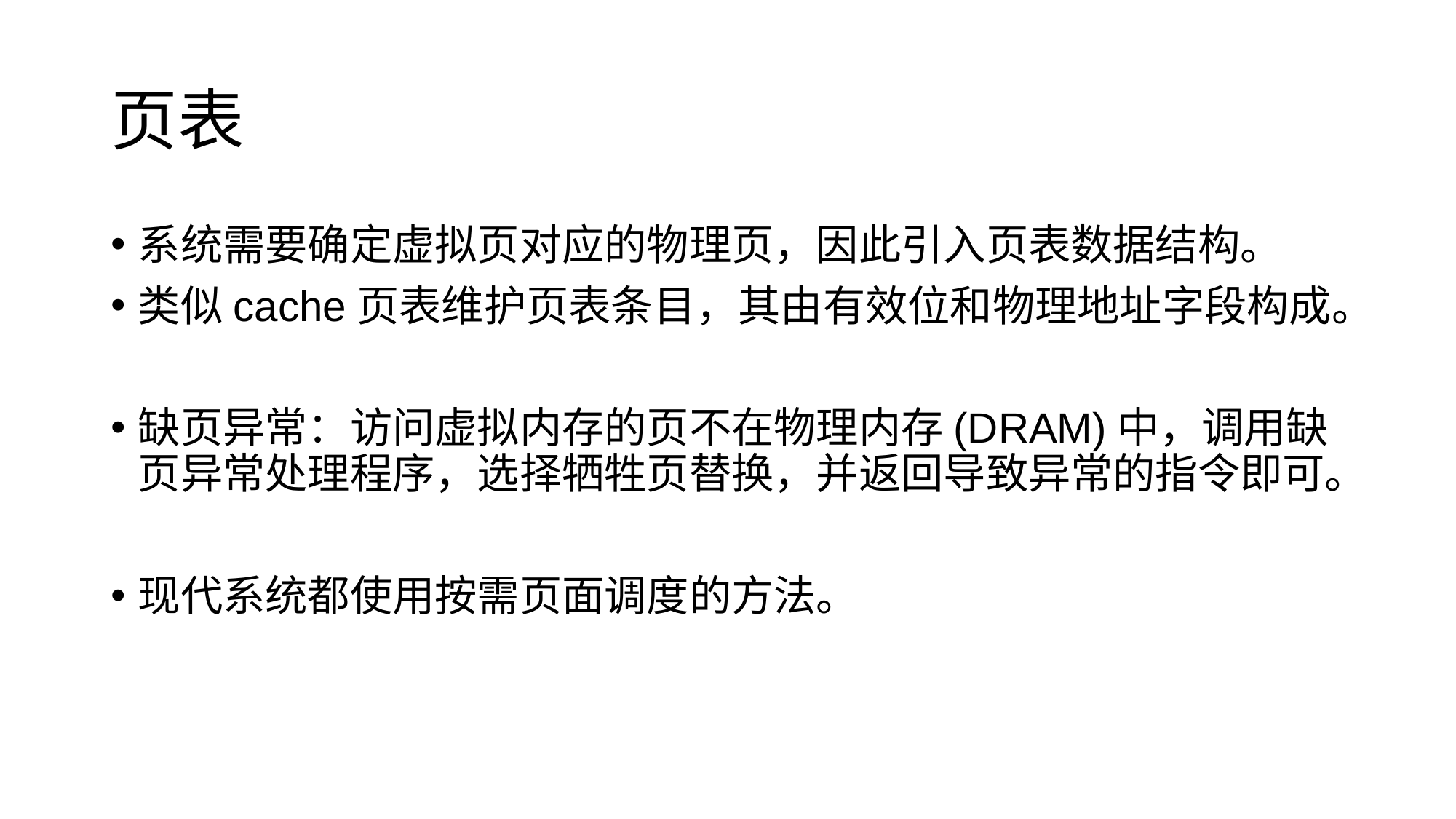

# 页表
系统需要确定虚拟页对应的物理页，因此引入页表数据结构。
类似cache页表维护页表条目，其由有效位和物理地址字段构成。

缺页异常：访问虚拟内存的页不在物理内存(DRAM)中，调用缺页异常处理程序，选择牺牲页替换，并返回导致异常的指令即可。

现代系统都使用按需页面调度的方法。